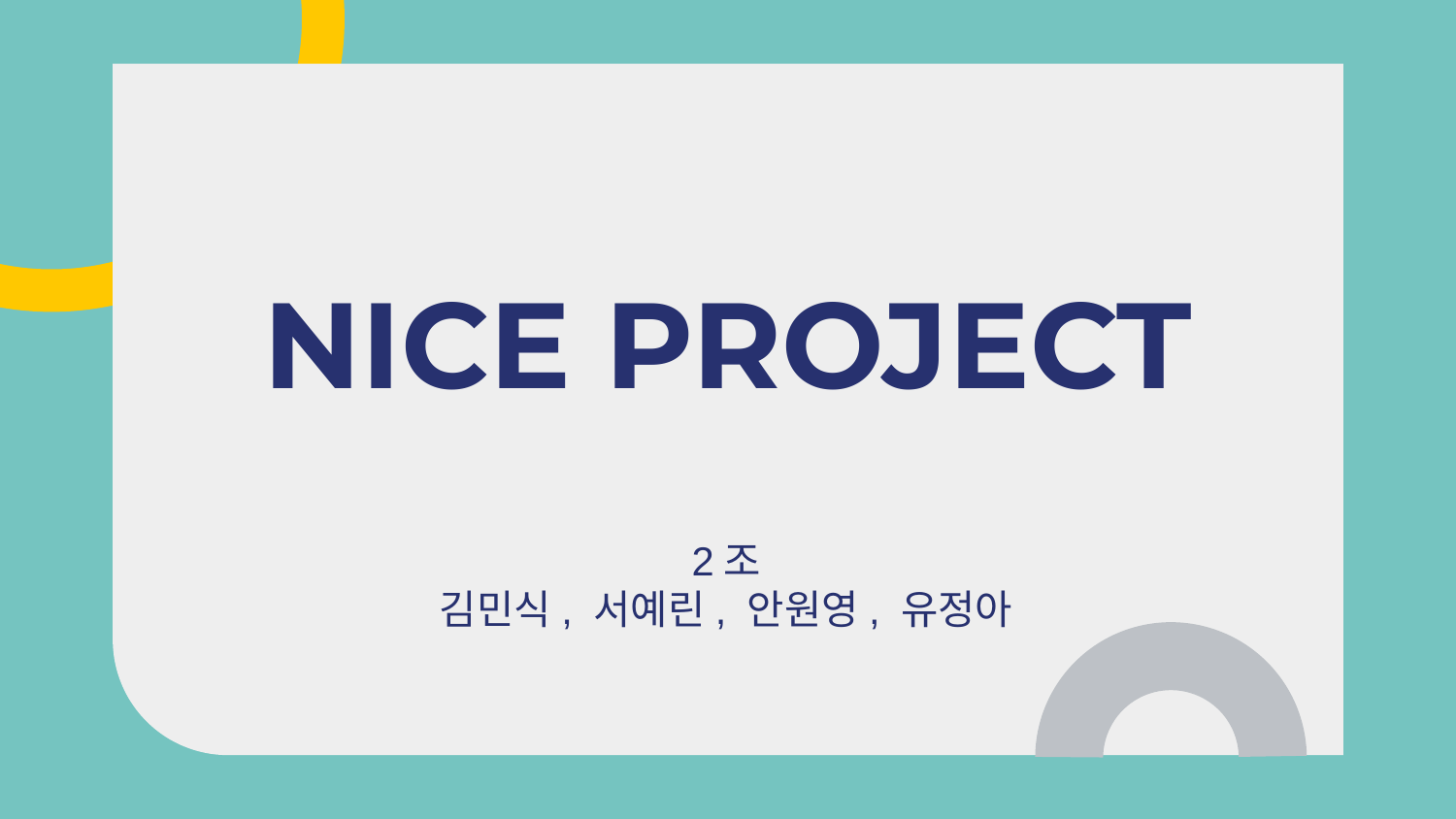

# NICE PROJECT
2조
김민식, 서예린, 안원영, 유정아